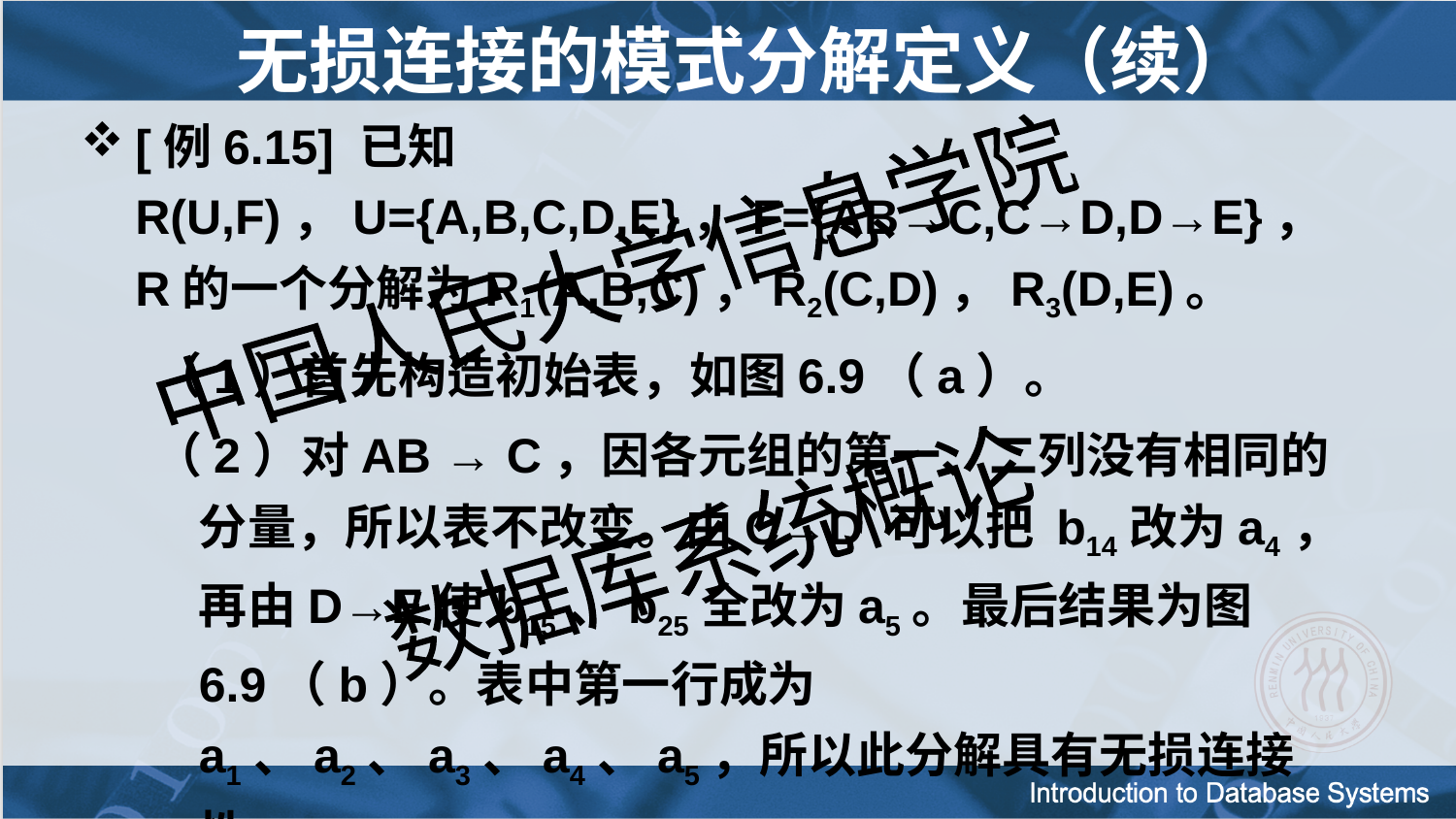

# 无损连接的模式分解定义（续）
[例6.15] 已知R(U,F)，U={A,B,C,D,E}，F={AB→C,C→D,D→E}，R的一个分解为R1(A,B,C)，R2(C,D)，R3(D,E)。
（1）首先构造初始表，如图6.9（a）。
（2）对AB → C，因各元组的第一、二列没有相同的分量，所以表不改变。由C→D 可以把 b14改为a4，再由D→E使b15、b25全改为a5。最后结果为图6.9（b）。表中第一行成为a1、a2、a3、a4、a5，所以此分解具有无损连接性。